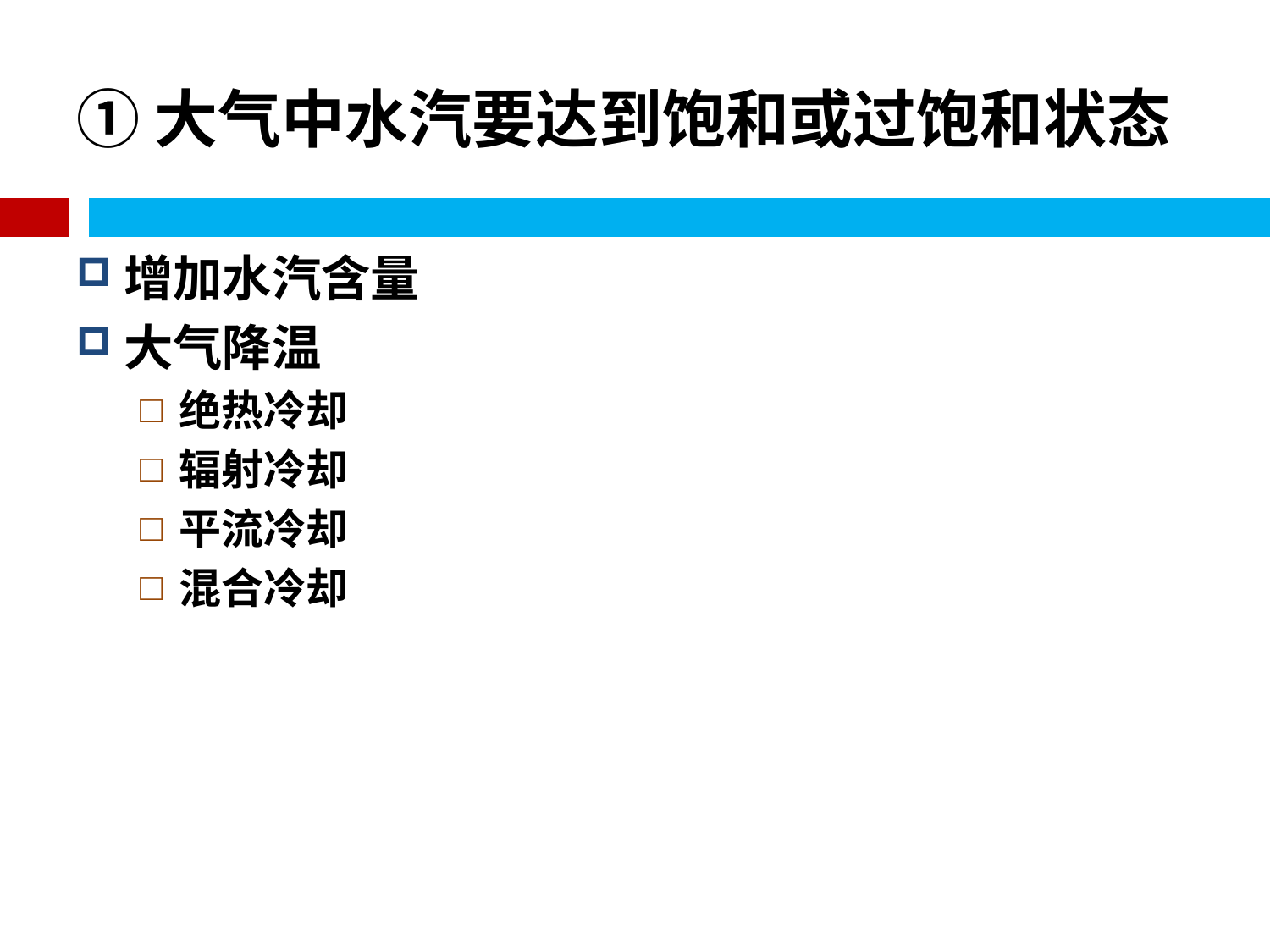

# ①大气中水汽要达到饱和或过饱和状态
增加水汽含量
大气降温
绝热冷却
辐射冷却
平流冷却
混合冷却